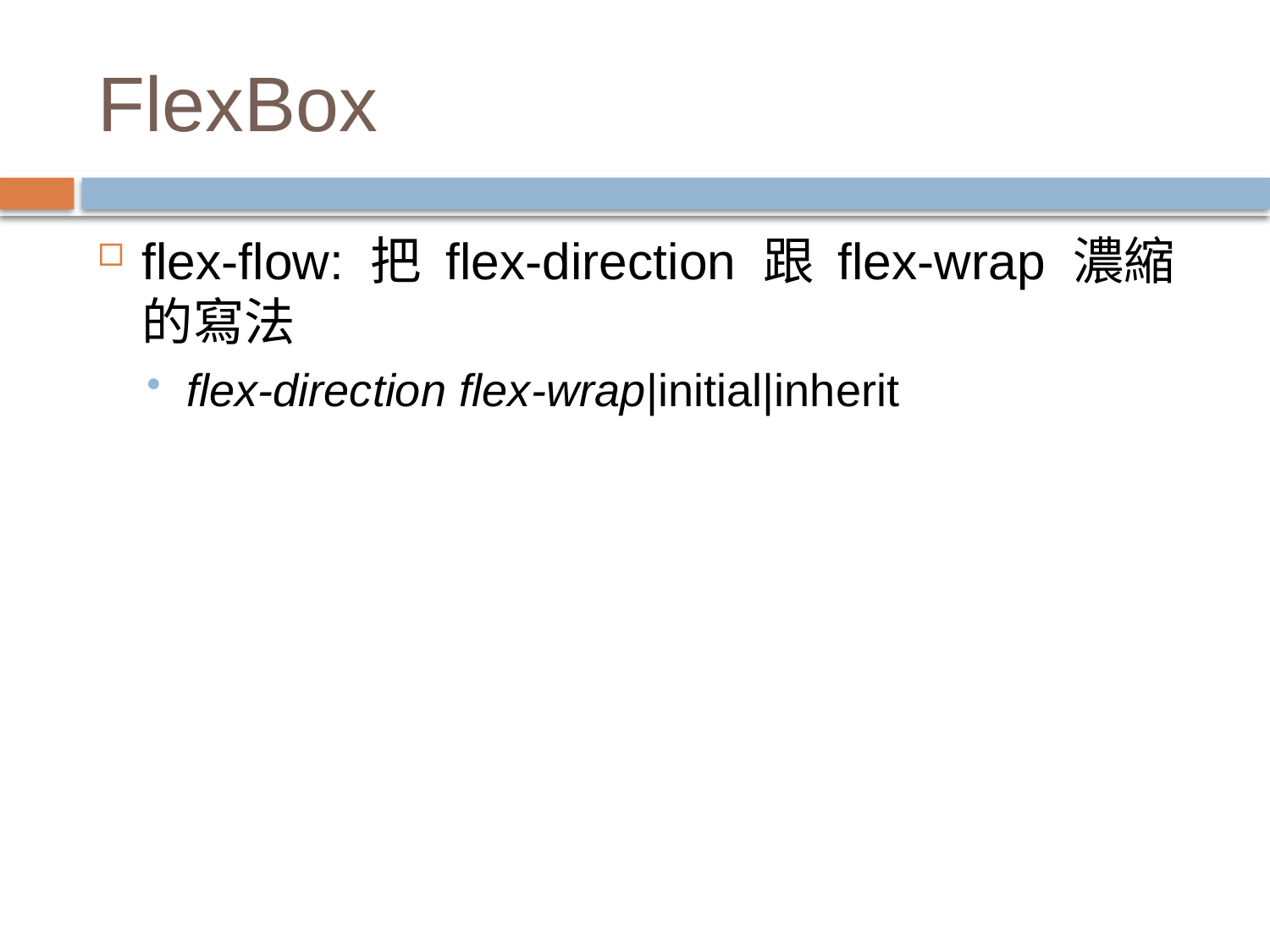

# FlexBox
flex-flow: 把 flex-direction 跟 flex-wrap 濃縮的寫法
flex-direction flex-wrap|initial|inherit